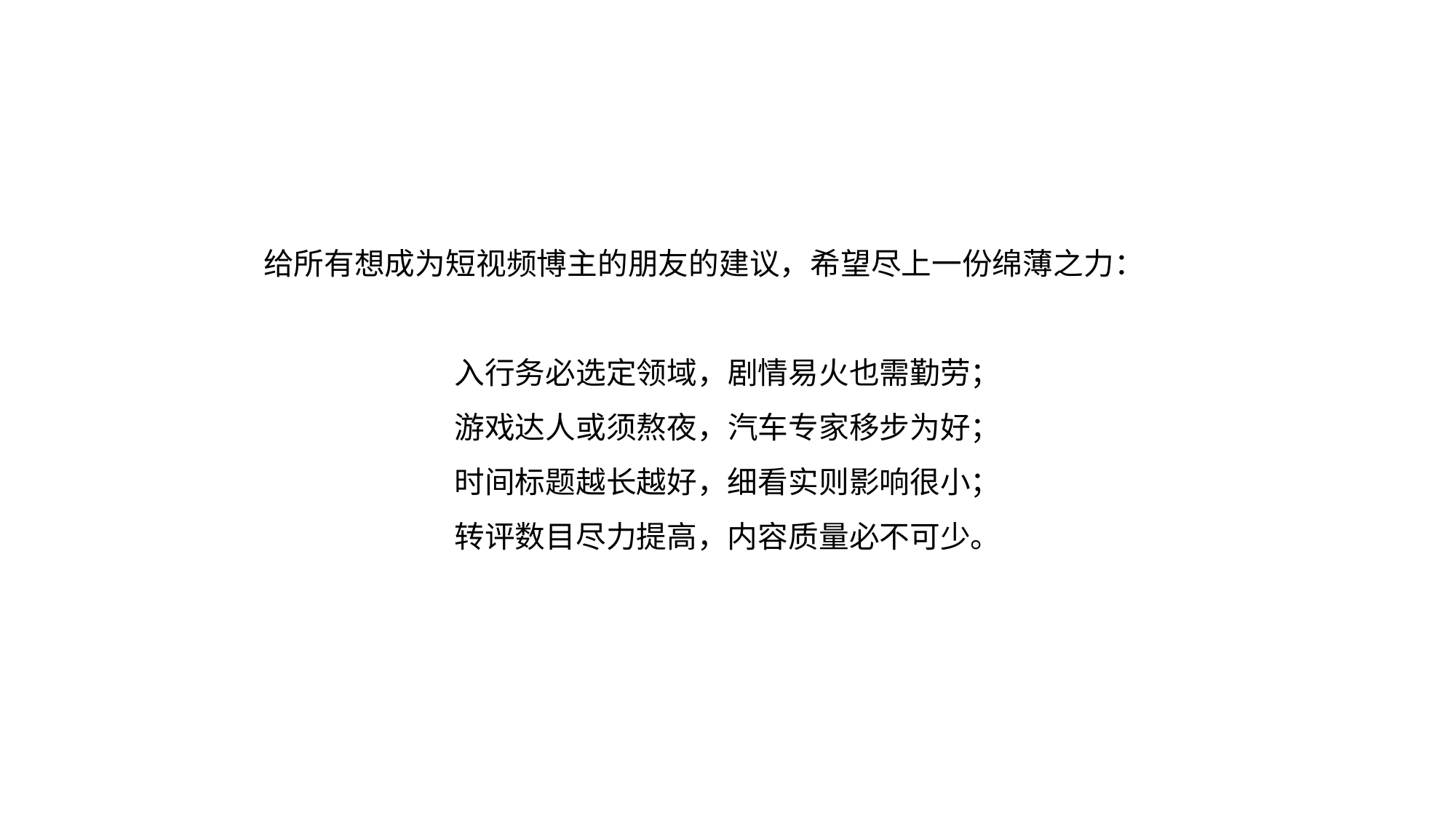

给所有想成为短视频博主的朋友的建议，希望尽上一份绵薄之力：

入行务必选定领域，剧情易火也需勤劳；
游戏达人或须熬夜，汽车专家移步为好；
时间标题越长越好，细看实则影响很小；
转评数目尽力提高，内容质量必不可少。